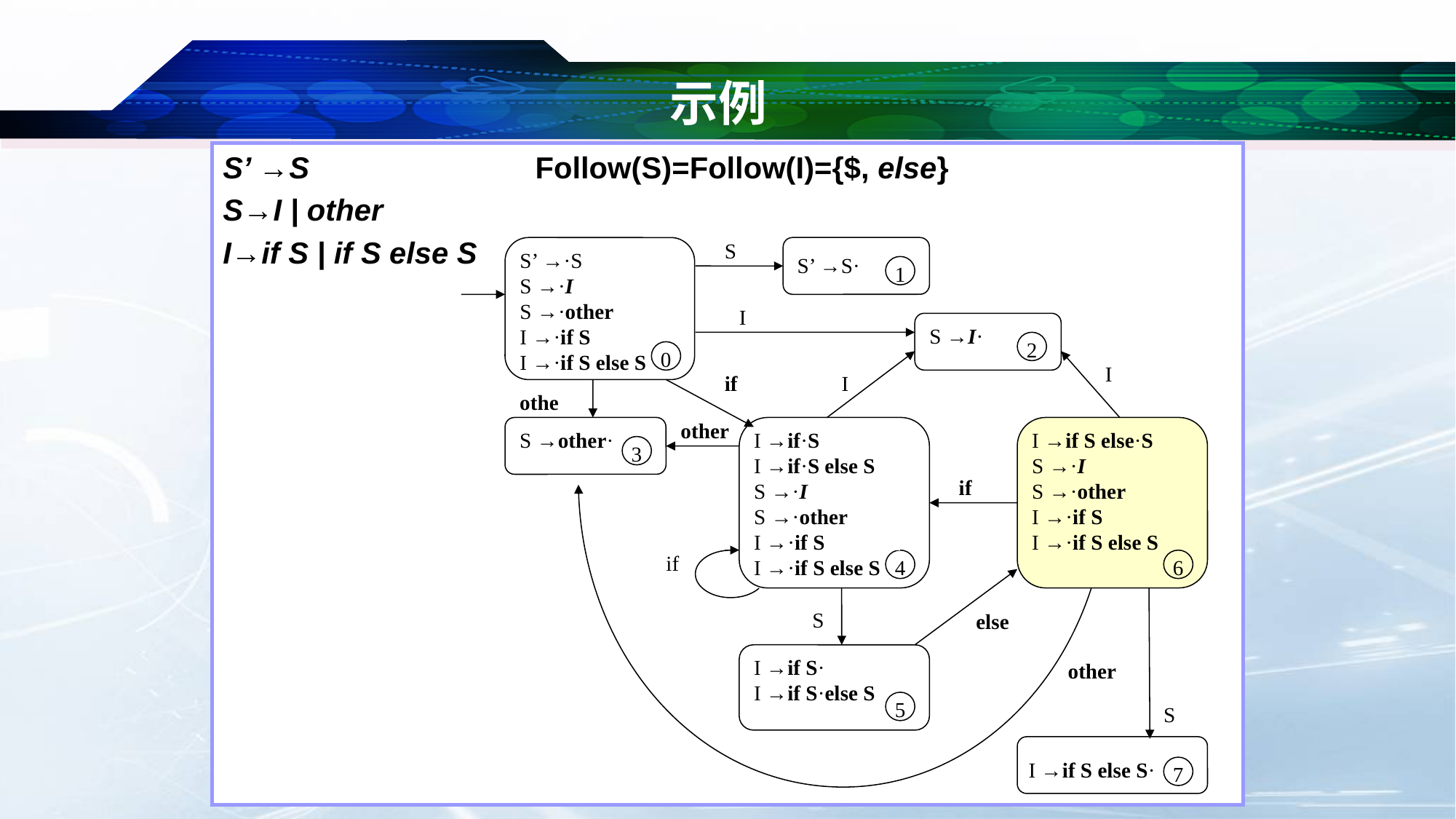

# 示例
S’ →S                           Follow(S)=Follow(I)={$, else}
S→I | other
I→if S | if S else S

S’ →·S
S →·I
S →·other
I →·if S
I →·if S else S

0

S’ →S·
1
S

I

S →I·
2

I

if

I

other

S →other·
3
other

I →if·S
I →if·S else S
S →·I
S →·other
I →·if S
I →·if S else S

4

I →if S else·S
S →·I
S →·other
I →·if S
I →·if S else S

6

if

if

S

else

I →if S·
I →if S·else S

5
other

S

I →if S else S·

7